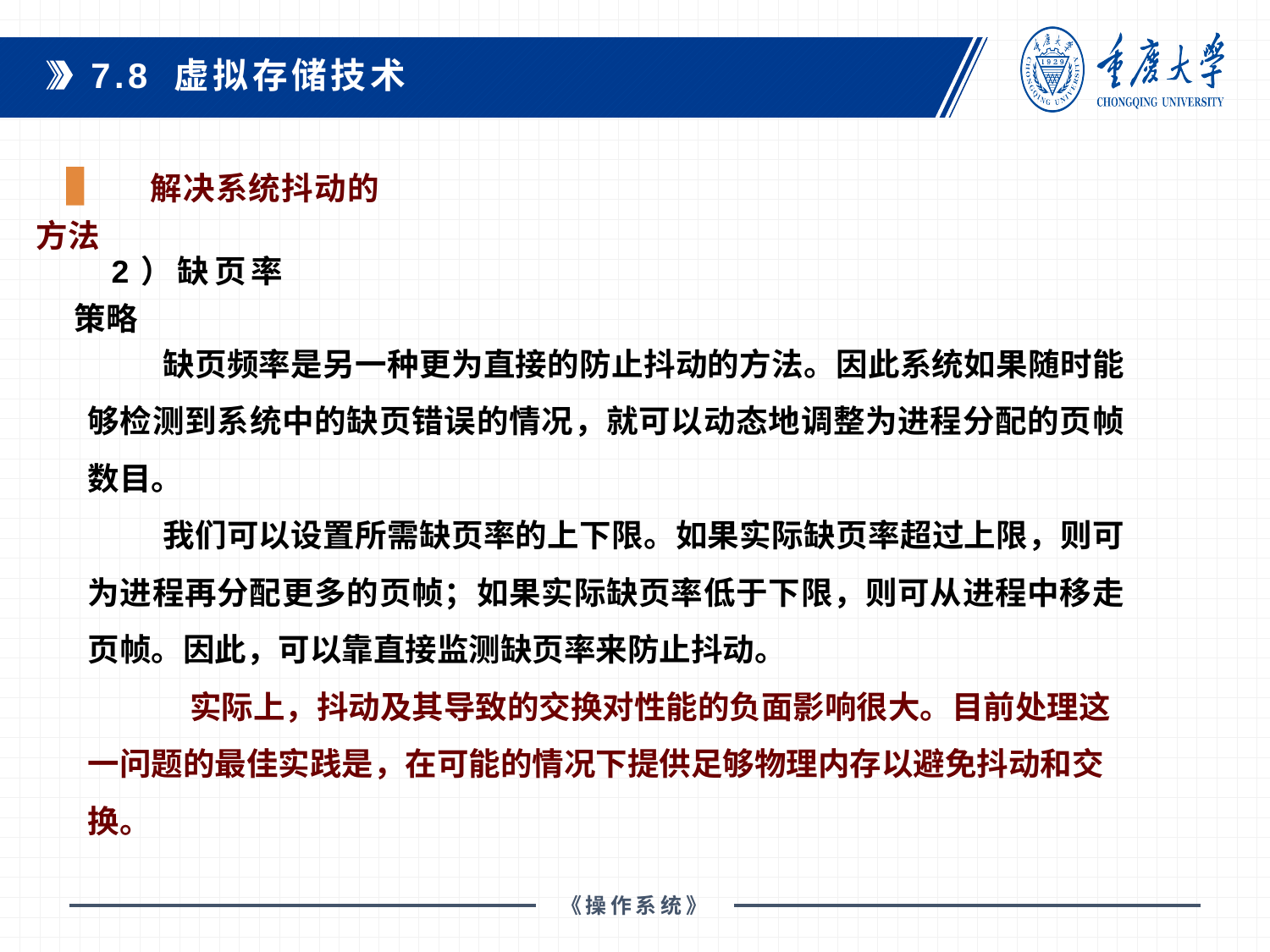

7.8 虚拟存储技术

        解决系统抖动的方法

2）缺页率策略
    缺页频率是另一种更为直接的防止抖动的方法。因此系统如果随时能够检测到系统中的缺页错误的情况，就可以动态地调整为进程分配的页帧数目。
    我们可以设置所需缺页率的上下限。如果实际缺页率超过上限，则可为进程再分配更多的页帧；如果实际缺页率低于下限，则可从进程中移走页帧。因此，可以靠直接监测缺页率来防止抖动。
        实际上，抖动及其导致的交换对性能的负面影响很大。目前处理这一问题的最佳实践是，在可能的情况下提供足够物理内存以避免抖动和交换。